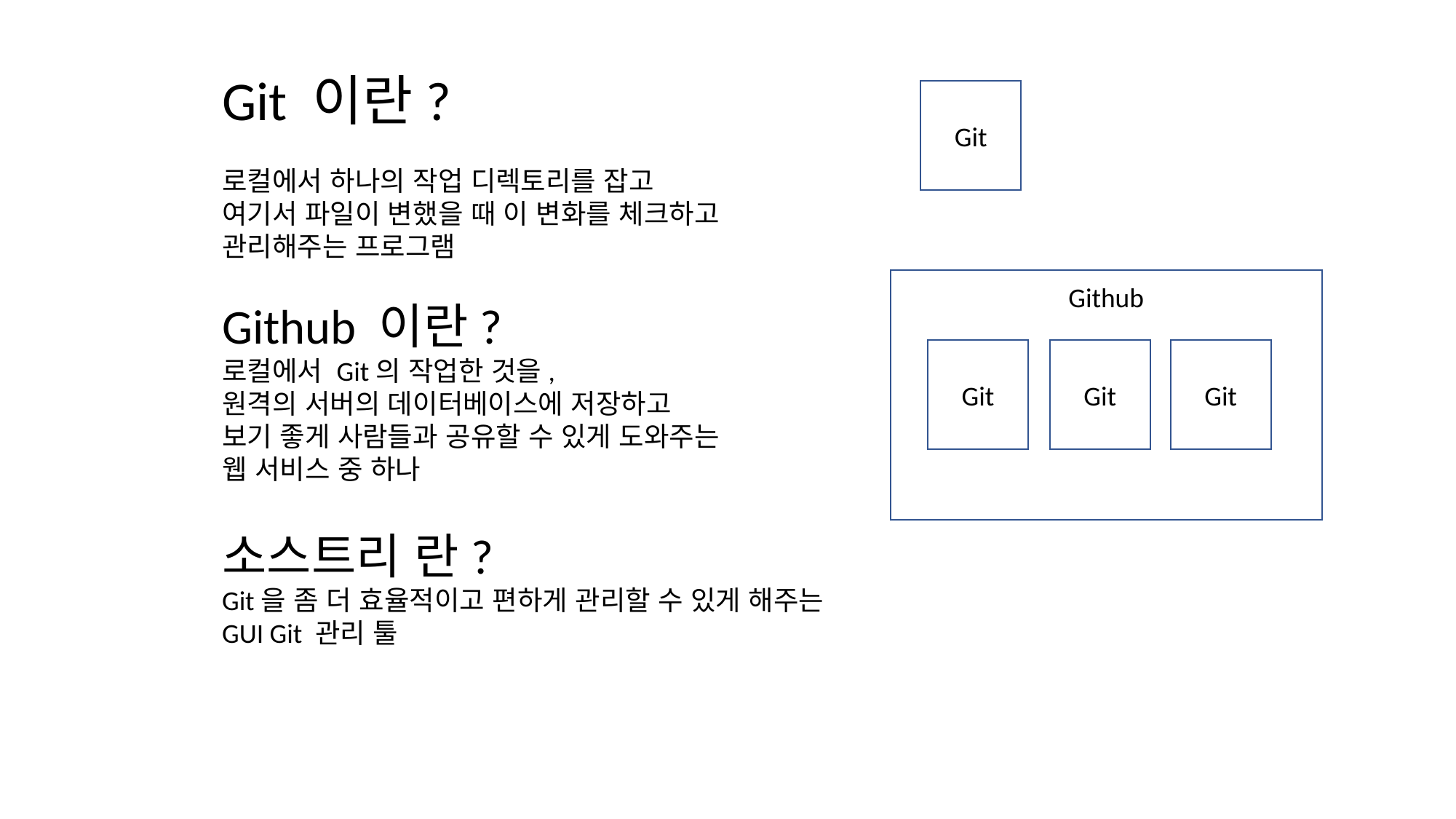

Git 이란?
로컬에서 하나의 작업 디렉토리를 잡고
여기서 파일이 변했을 때 이 변화를 체크하고 관리해주는 프로그램
Git
Github

Git
Git
Git
Github 이란?
로컬에서 Git의 작업한 것을,
원격의 서버의 데이터베이스에 저장하고
보기 좋게 사람들과 공유할 수 있게 도와주는
웹 서비스 중 하나
소스트리 란?
Git을 좀 더 효율적이고 편하게 관리할 수 있게 해주는
GUI Git 관리 툴